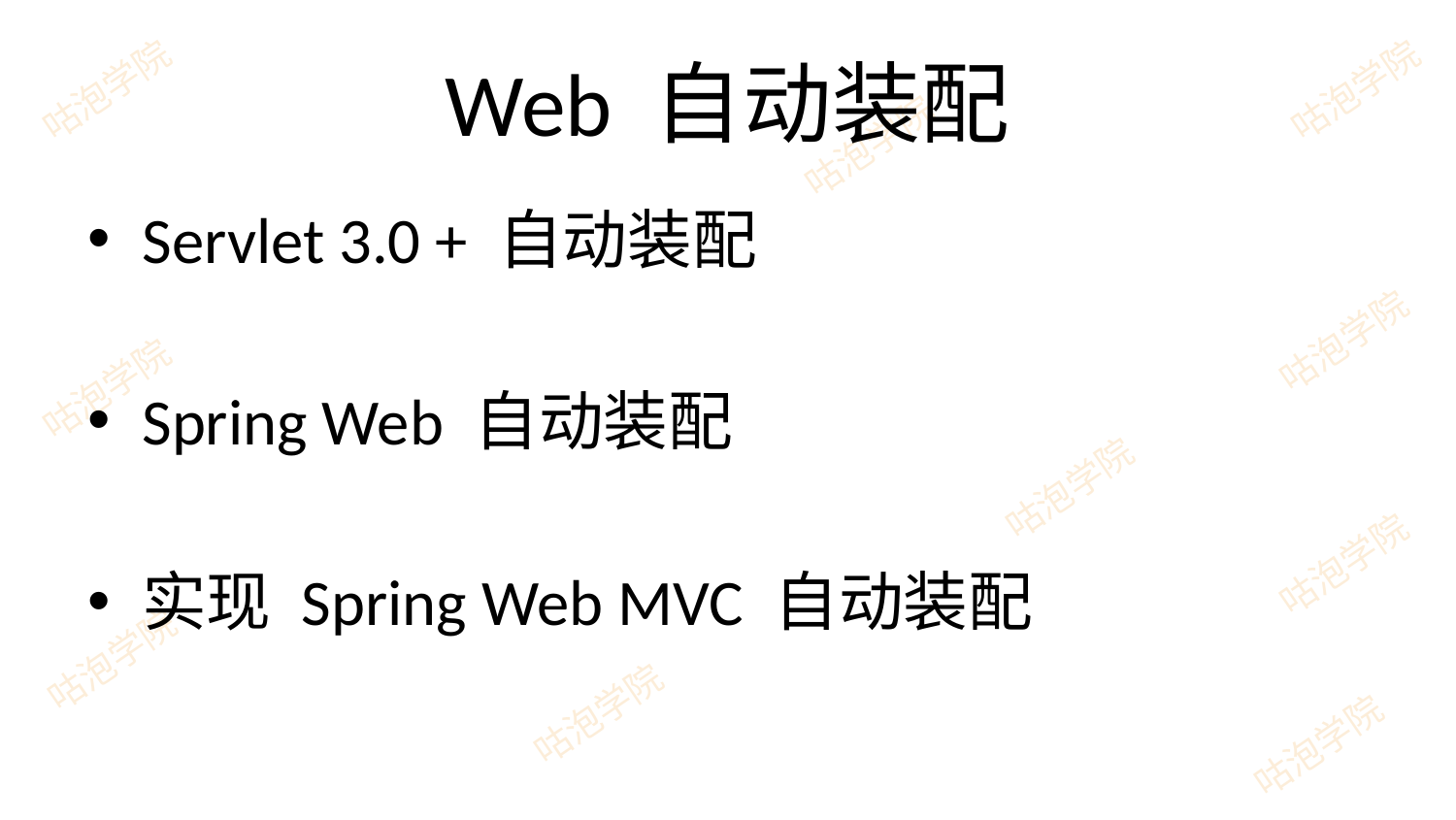

# Web 自动装配
Servlet 3.0 + 自动装配

Spring Web 自动装配

实现 Spring Web MVC 自动装配